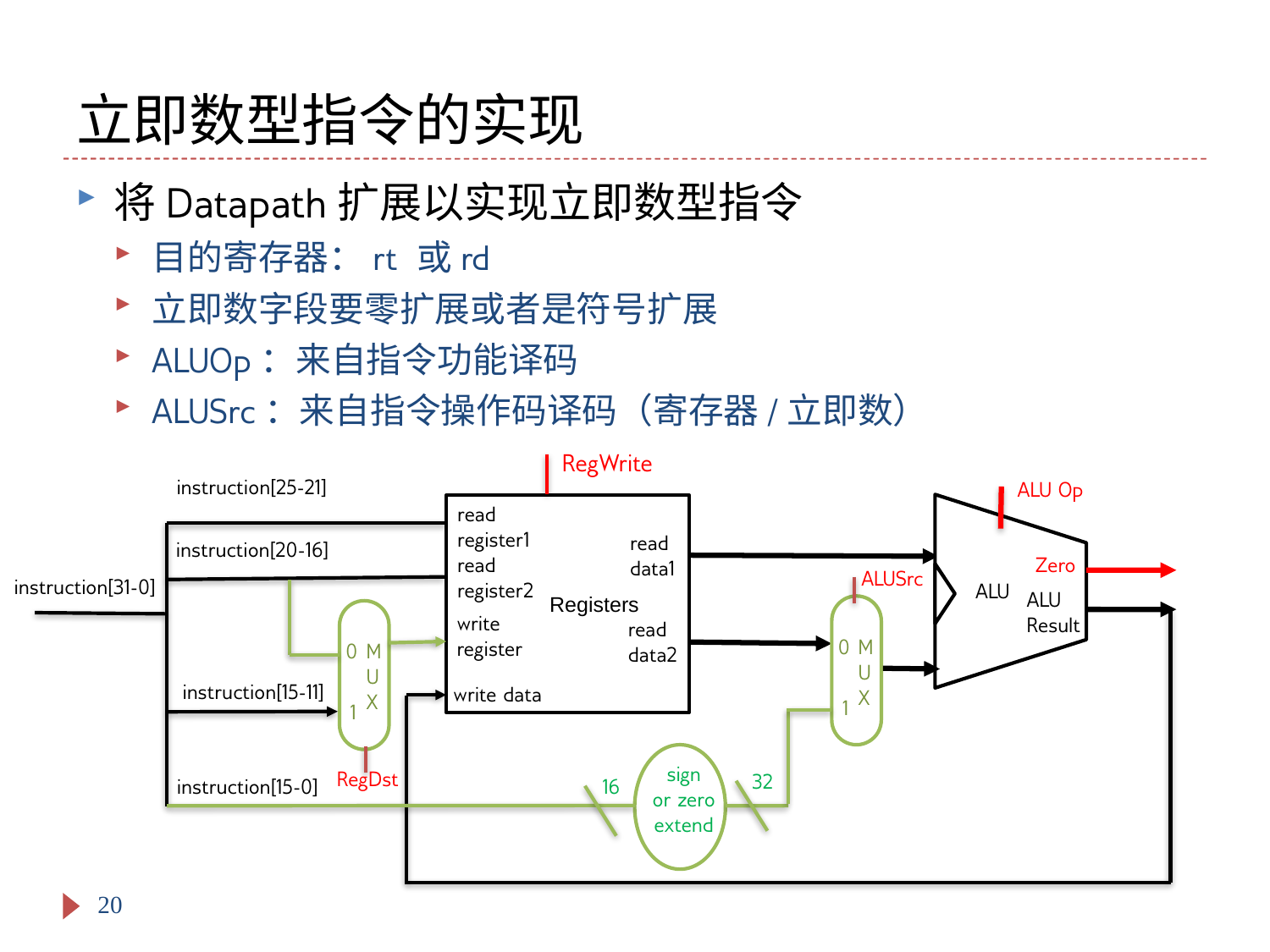

# 立即数型指令的实现
将Datapath扩展以实现立即数型指令
目的寄存器：rt 或rd
立即数字段要零扩展或者是符号扩展
ALUOp：来自指令功能译码
ALUSrc：来自指令操作码译码（寄存器/立即数）
RegWrite
instruction[25-21]
ALU Op
read
register1
         Registers

read
data1
instruction[20-16]
read
register2
Zero

ALUSrc
instruction[31-0]

ALU
ALU
Result

write register

read
data2
0
M
U
X
0
M
U
X

instruction[15-11]
write data
1
1

sign
or zero
extend
RegDst
32
16
instruction[15-0]
20